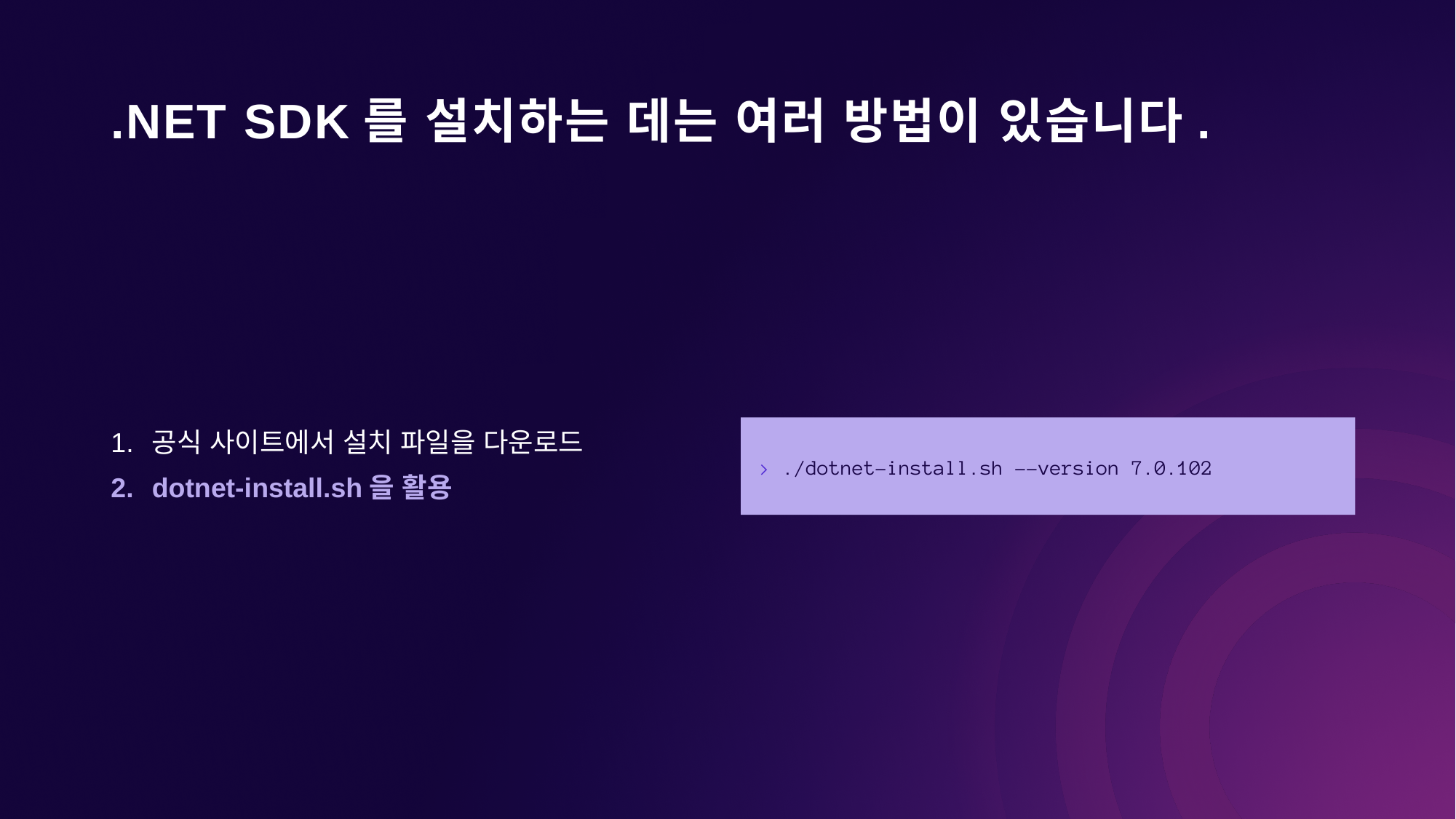

# .NET SDK를 설치하는 데는 여러 방법이 있습니다.
공식 사이트에서 설치 파일을 다운로드
dotnet-install.sh을 활용

> ./dotnet-install.sh --version 7.0.102